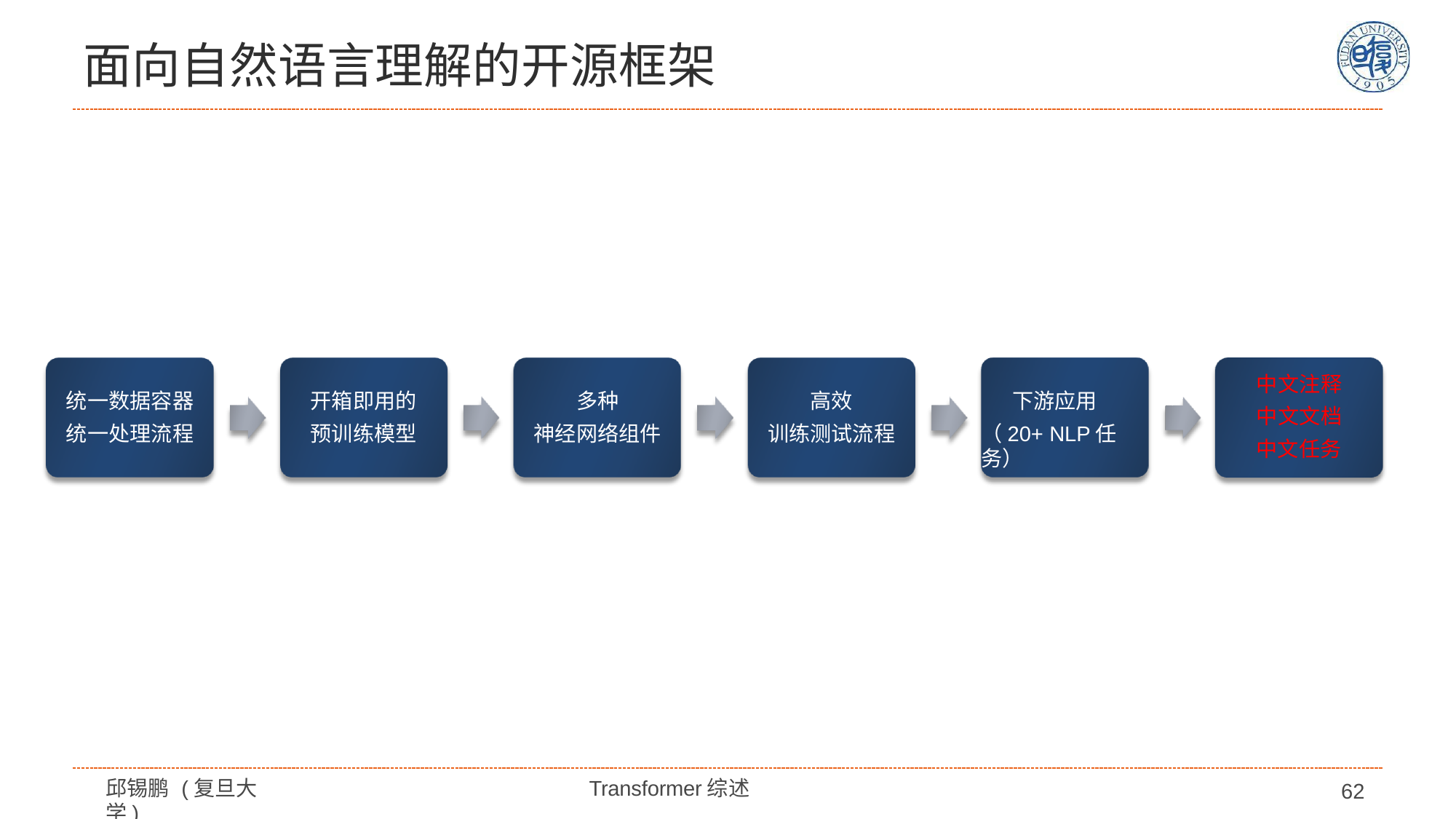

# 面向自然语言理解的开源框架

中文注释 中文文档 中文任务
统一数据容器
统一处理流程
开箱即用的
预训练模型
多种
神经网络组件
高效
训练测试流程
下游应用
（20+ NLP任务）

邱锡鹏 (复旦大学)
Transformer综述
62